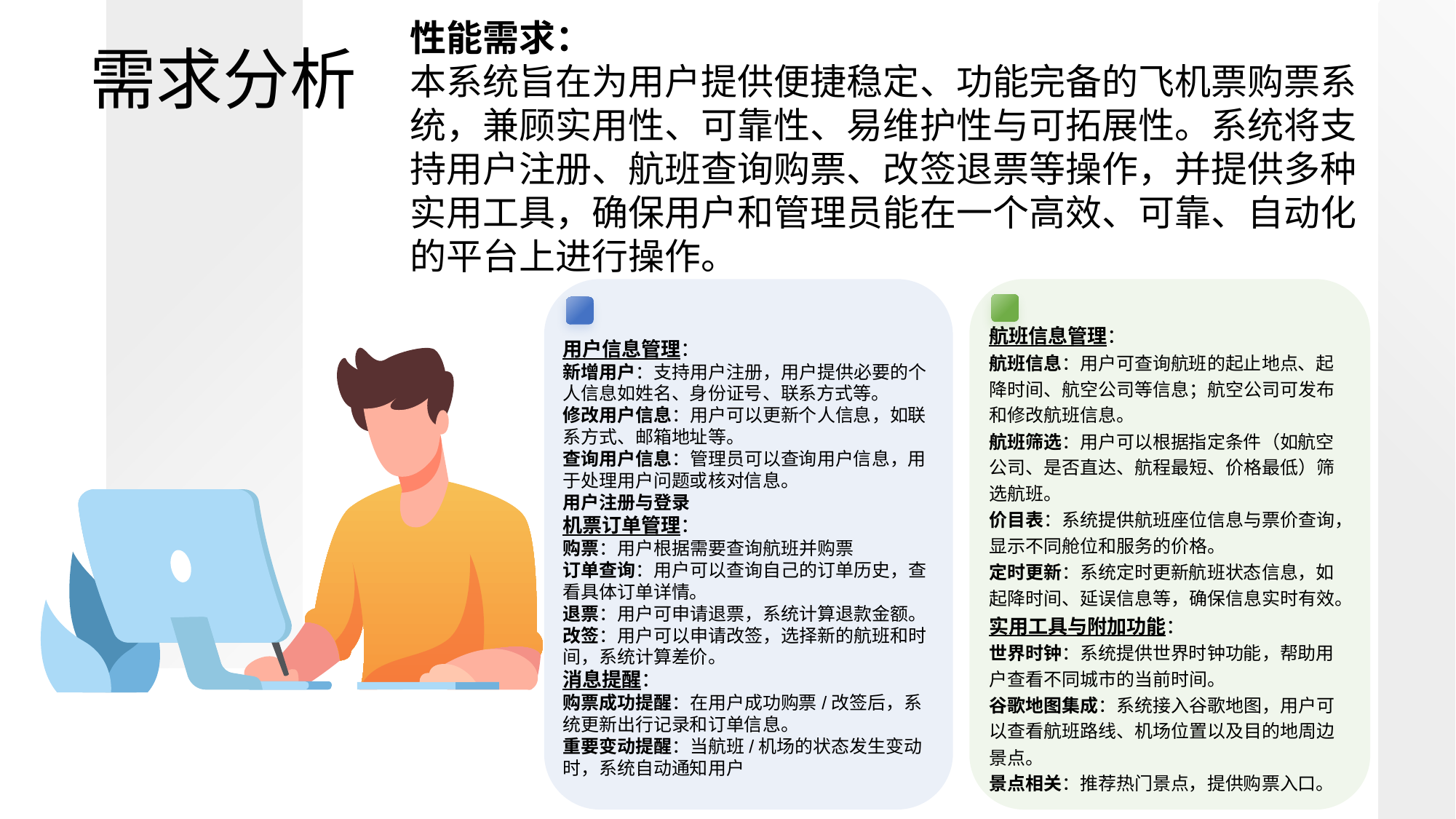

# 需求分析

性能需求：
本系统旨在为用户提供便捷稳定、功能完备的飞机票购票系统，兼顾实用性、可靠性、易维护性与可拓展性。系统将支持用户注册、航班查询购票、改签退票等操作，并提供多种实用工具，确保用户和管理员能在一个高效、可靠、自动化的平台上进行操作。

航班信息管理：
航班信息：用户可查询航班的起止地点、起降时间、航空公司等信息；航空公司可发布和修改航班信息。
航班筛选：用户可以根据指定条件（如航空公司、是否直达、航程最短、价格最低）筛选航班。
价目表：系统提供航班座位信息与票价查询，显示不同舱位和服务的价格。
定时更新：系统定时更新航班状态信息，如起降时间、延误信息等，确保信息实时有效。
实用工具与附加功能：
世界时钟：系统提供世界时钟功能，帮助用户查看不同城市的当前时间。
谷歌地图集成：系统接入谷歌地图，用户可以查看航班路线、机场位置以及目的地周边景点。
景点相关：推荐热门景点，提供购票入口。

用户信息管理：
新增用户：支持用户注册，用户提供必要的个人信息如姓名、身份证号、联系方式等。
修改用户信息：用户可以更新个人信息，如联系方式、邮箱地址等。
查询用户信息：管理员可以查询用户信息，用于处理用户问题或核对信息。
用户注册与登录
机票订单管理：
购票：用户根据需要查询航班并购票
订单查询：用户可以查询自己的订单历史，查看具体订单详情。
退票：用户可申请退票，系统计算退款金额。
改签：用户可以申请改签，选择新的航班和时间，系统计算差价。
消息提醒：
购票成功提醒：在用户成功购票/改签后，系统更新出行记录和订单信息。
重要变动提醒：当航班/机场的状态发生变动时，系统自动通知用户